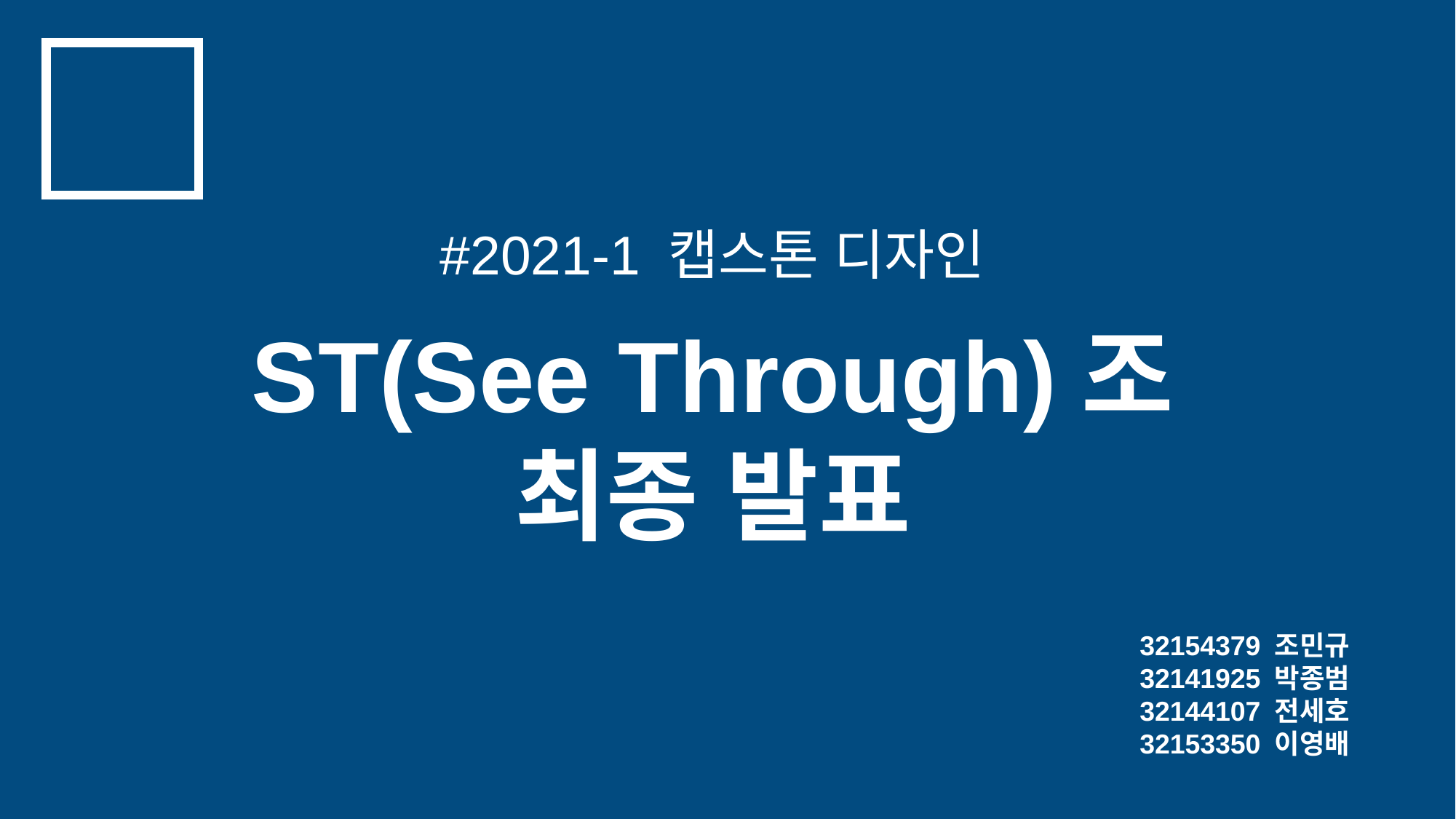

#2021-1 캡스톤 디자인
ST(See Through)조
최종 발표
32154379 조민규
32141925 박종범
32144107 전세호
32153350 이영배